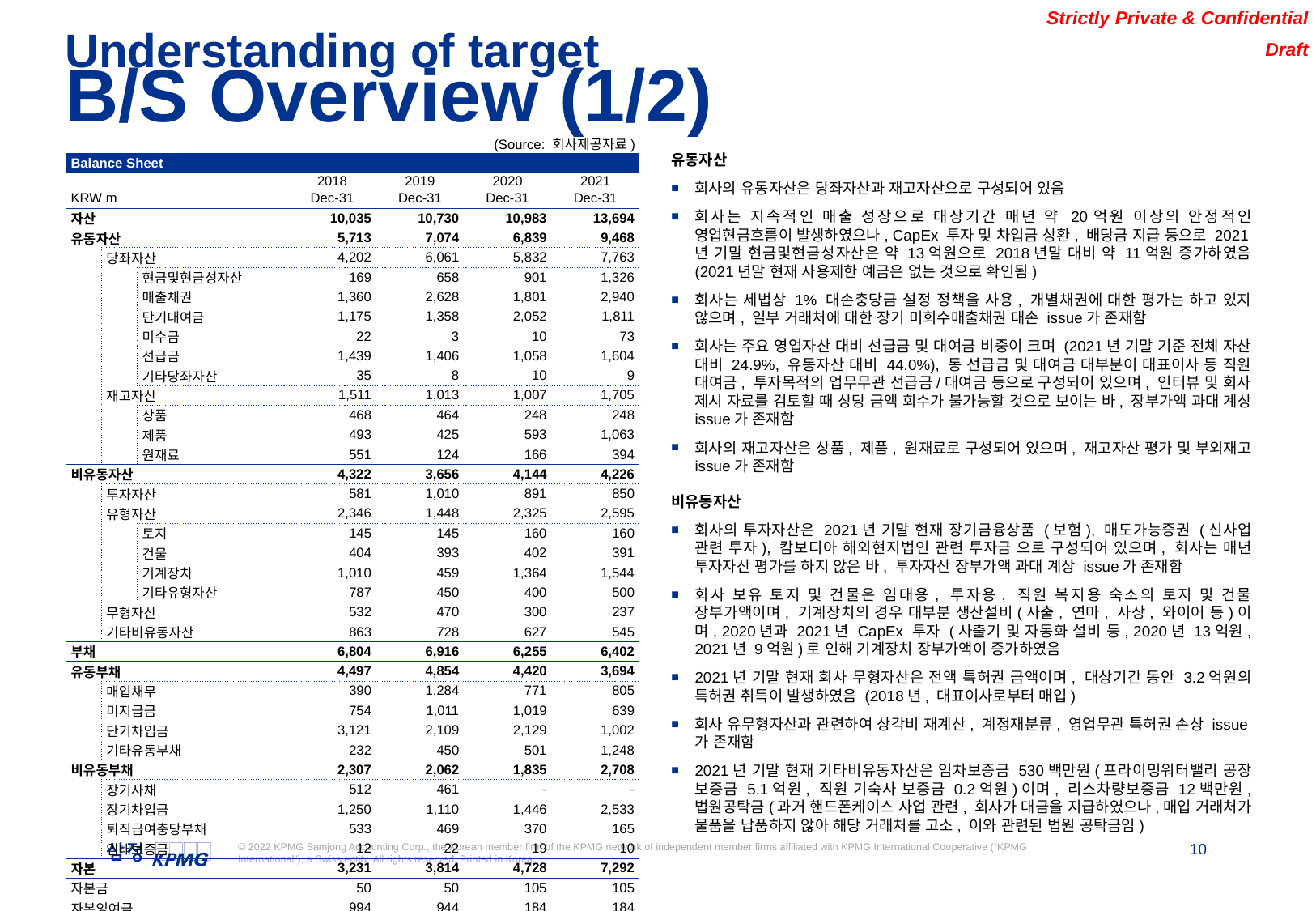

Understanding of target
B/S Overview (1/2)
(Source: 회사제공자료)
| Balance Sheet |  |  |  |  |  |  |
| --- | --- | --- | --- | --- | --- | --- |
|  |  |  | 2018 | 2019 | 2020 | 2021 |
| KRW m |  |  | Dec-31 | Dec-31 | Dec-31 | Dec-31 |
| 자산 |  |  | 10,035 | 10,730 | 10,983 | 13,694 |
| 유동자산 |  |  | 5,713 | 7,074 | 6,839 | 9,468 |
|  | 당좌자산 |  | 4,202 | 6,061 | 5,832 | 7,763 |
|  |  | 현금및현금성자산 | 169 | 658 | 901 | 1,326 |
|  |  | 매출채권 | 1,360 | 2,628 | 1,801 | 2,940 |
|  |  | 단기대여금 | 1,175 | 1,358 | 2,052 | 1,811 |
|  |  | 미수금 | 22 | 3 | 10 | 73 |
|  |  | 선급금 | 1,439 | 1,406 | 1,058 | 1,604 |
|  |  | 기타당좌자산 | 35 | 8 | 10 | 9 |
|  | 재고자산 |  | 1,511 | 1,013 | 1,007 | 1,705 |
|  |  | 상품 | 468 | 464 | 248 | 248 |
|  |  | 제품 | 493 | 425 | 593 | 1,063 |
|  |  | 원재료 | 551 | 124 | 166 | 394 |
| 비유동자산 |  |  | 4,322 | 3,656 | 4,144 | 4,226 |
|  | 투자자산 |  | 581 | 1,010 | 891 | 850 |
|  | 유형자산 |  | 2,346 | 1,448 | 2,325 | 2,595 |
|  |  | 토지 | 145 | 145 | 160 | 160 |
|  |  | 건물 | 404 | 393 | 402 | 391 |
|  |  | 기계장치 | 1,010 | 459 | 1,364 | 1,544 |
|  |  | 기타유형자산 | 787 | 450 | 400 | 500 |
|  | 무형자산 |  | 532 | 470 | 300 | 237 |
|  | 기타비유동자산 |  | 863 | 728 | 627 | 545 |
| 부채 |  |  | 6,804 | 6,916 | 6,255 | 6,402 |
| 유동부채 |  |  | 4,497 | 4,854 | 4,420 | 3,694 |
|  | 매입채무 |  | 390 | 1,284 | 771 | 805 |
|  | 미지급금 |  | 754 | 1,011 | 1,019 | 639 |
|  | 단기차입금 |  | 3,121 | 2,109 | 2,129 | 1,002 |
|  | 기타유동부채 |  | 232 | 450 | 501 | 1,248 |
| 비유동부채 |  |  | 2,307 | 2,062 | 1,835 | 2,708 |
|  | 장기사채 |  | 512 | 461 | - | - |
|  | 장기차입금 |  | 1,250 | 1,110 | 1,446 | 2,533 |
|  | 퇴직급여충당부채 |  | 533 | 469 | 370 | 165 |
|  | 임대보증금 |  | 12 | 22 | 19 | 10 |
| 자본 |  |  | 3,231 | 3,814 | 4,728 | 7,292 |
| 자본금 |  |  | 50 | 50 | 105 | 105 |
| 자본잉여금 |  |  | 994 | 944 | 184 | 184 |
| 이익잉여금 |  |  | 2,187 | 2,820 | 4,439 | 7,003 |
| 부채및자본총계 |  |  | 10,035 | 10,730 | 10,983 | 13,694 |
유동자산
회사의 유동자산은 당좌자산과 재고자산으로 구성되어 있음
회사는 지속적인 매출 성장으로 대상기간 매년 약 20억원 이상의 안정적인 영업현금흐름이 발생하였으나, CapEx 투자 및 차입금 상환, 배당금 지급 등으로 2021년 기말 현금및현금성자산은 약 13억원으로 2018년말 대비 약 11억원 증가하였음 (2021년말 현재 사용제한 예금은 없는 것으로 확인됨)
회사는 세법상 1% 대손충당금 설정 정책을 사용, 개별채권에 대한 평가는 하고 있지 않으며, 일부 거래처에 대한 장기 미회수매출채권 대손 issue가 존재함
회사는 주요 영업자산 대비 선급금 및 대여금 비중이 크며 (2021년 기말 기준 전체 자산 대비 24.9%, 유동자산 대비 44.0%), 동 선급금 및 대여금 대부분이 대표이사 등 직원 대여금, 투자목적의 업무무관 선급금/대여금 등으로 구성되어 있으며, 인터뷰 및 회사 제시 자료를 검토할 때 상당 금액 회수가 불가능할 것으로 보이는 바, 장부가액 과대 계상 issue가 존재함
회사의 재고자산은 상품, 제품, 원재료로 구성되어 있으며, 재고자산 평가 및 부외재고 issue가 존재함
비유동자산
회사의 투자자산은 2021년 기말 현재 장기금융상품 (보험), 매도가능증권 (신사업 관련 투자), 캄보디아 해외현지법인 관련 투자금 으로 구성되어 있으며, 회사는 매년 투자자산 평가를 하지 않은 바, 투자자산 장부가액 과대 계상 issue가 존재함
회사 보유 토지 및 건물은 임대용, 투자용, 직원 복지용 숙소의 토지 및 건물 장부가액이며, 기계장치의 경우 대부분 생산설비(사출, 연마, 사상, 와이어 등)이며, 2020년과 2021년 CapEx 투자 (사출기 및 자동화 설비 등, 2020년 13억원, 2021년 9억원)로 인해 기계장치 장부가액이 증가하였음
2021년 기말 현재 회사 무형자산은 전액 특허권 금액이며, 대상기간 동안 3.2억원의 특허권 취득이 발생하였음 (2018년, 대표이사로부터 매입)
회사 유무형자산과 관련하여 상각비 재계산, 계정재분류, 영업무관 특허권 손상 issue가 존재함
2021년 기말 현재 기타비유동자산은 임차보증금 530백만원(프라이밍워터밸리 공장 보증금 5.1억원, 직원 기숙사 보증금 0.2억원)이며, 리스차량보증금 12백만원, 법원공탁금(과거 핸드폰케이스 사업 관련, 회사가 대금을 지급하였으나,매입 거래처가 물품을 납품하지 않아 해당 거래처를 고소, 이와 관련된 법원 공탁금임)